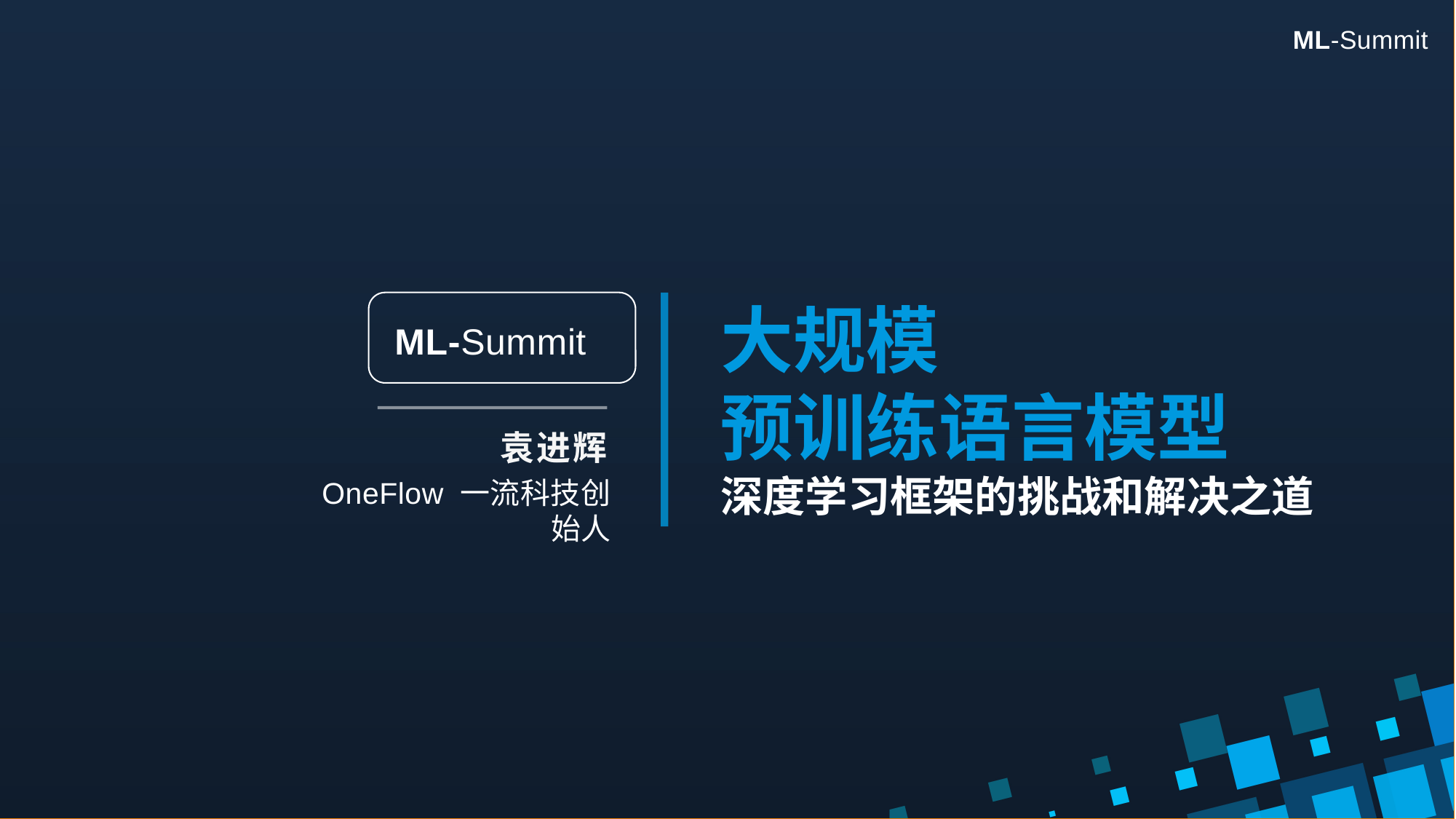

大规模
预训练语言模型
深度学习框架的挑战和解决之道

ML-Summit

袁进辉

OneFlow 一流科技创始人